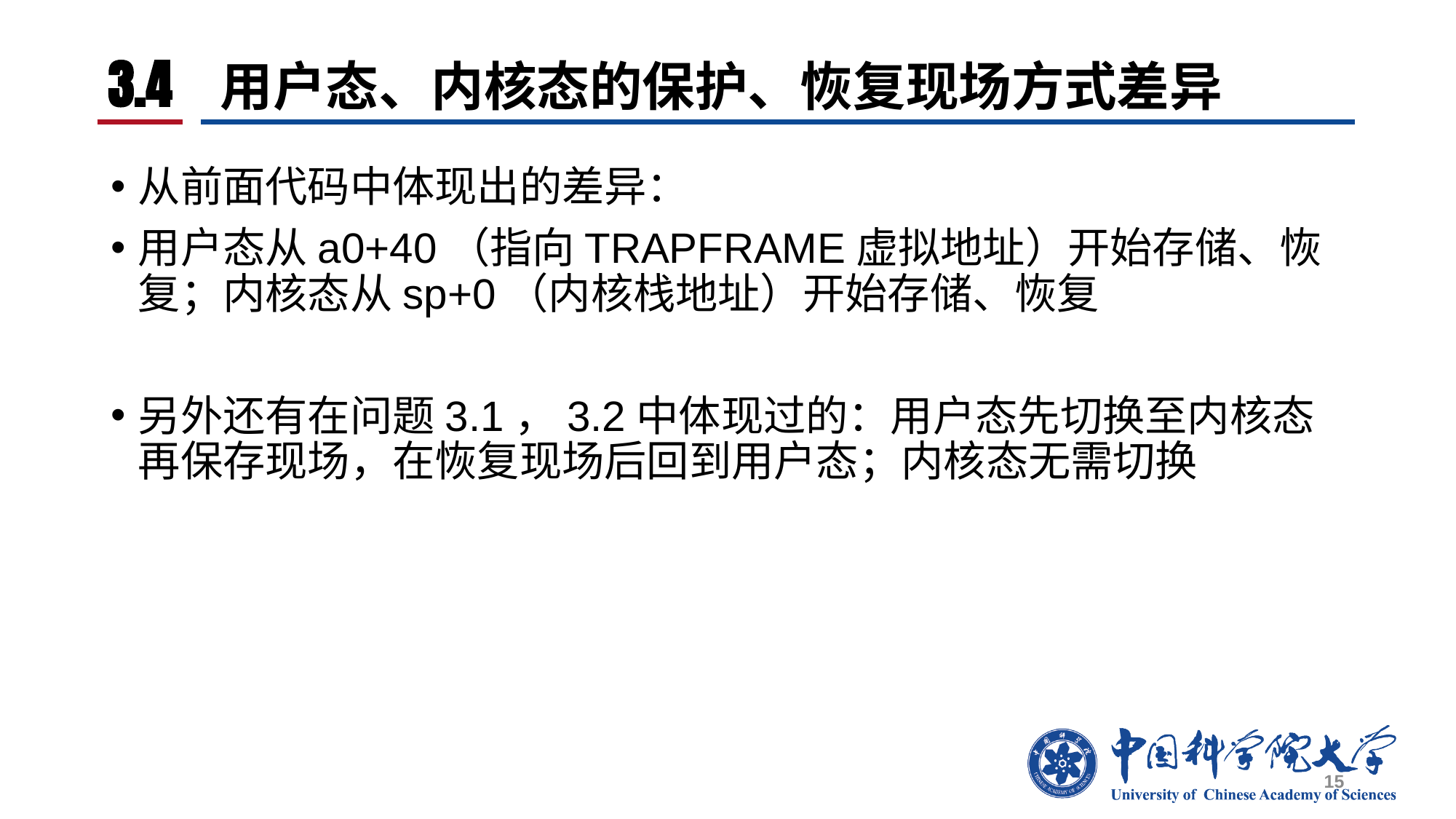

# 3.4   用户态、内核态的保护、恢复现场方式差异
从前面代码中体现出的差异：
用户态从a0+40（指向TRAPFRAME虚拟地址）开始存储、恢复；内核态从sp+0（内核栈地址）开始存储、恢复

另外还有在问题3.1，3.2中体现过的：用户态先切换至内核态再保存现场，在恢复现场后回到用户态；内核态无需切换
15